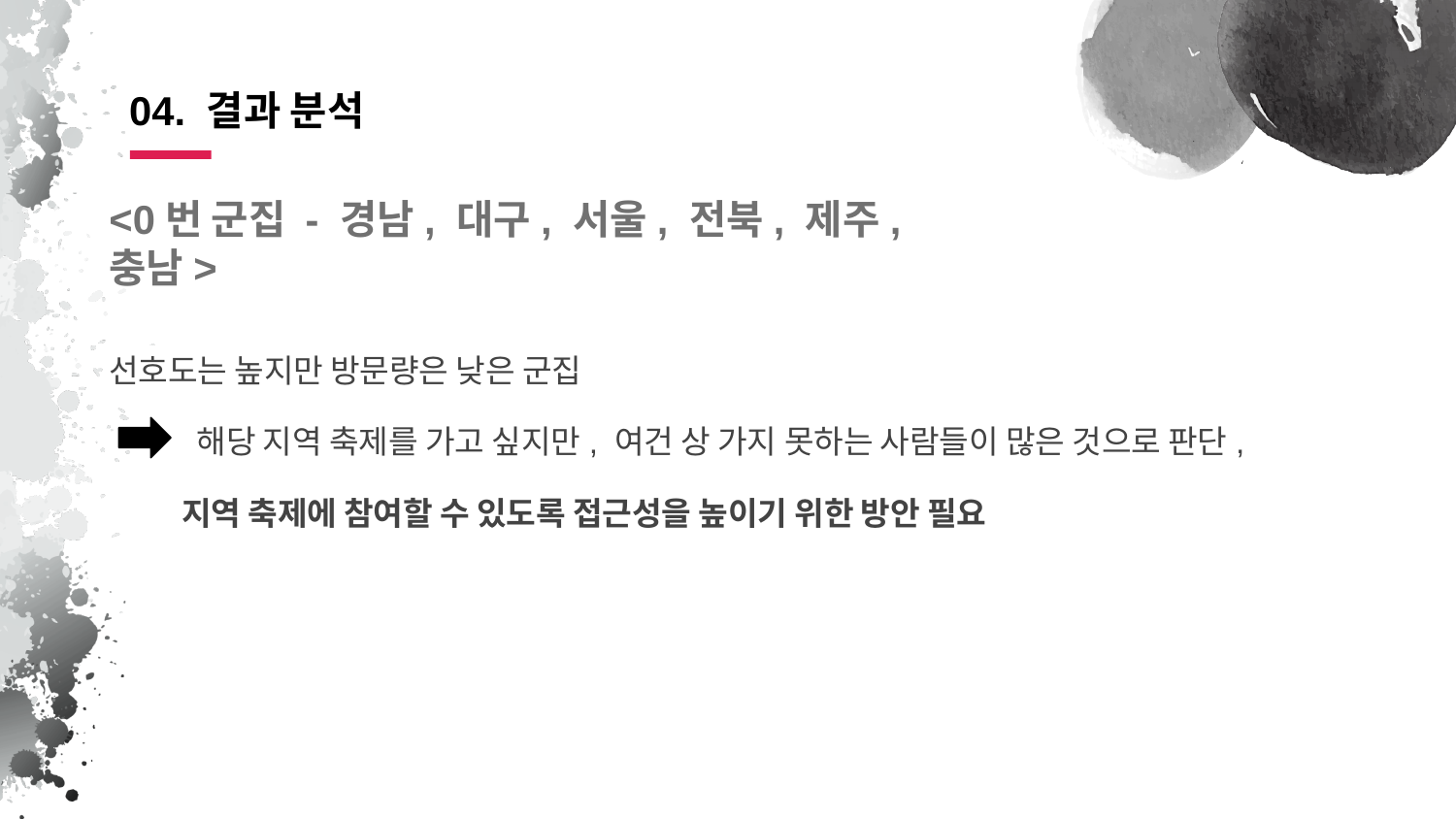

# 04. 결과 분석
<0번 군집 - 경남, 대구, 서울, 전북, 제주, 충남>
선호도는 높지만 방문량은 낮은 군집
 해당 지역 축제를 가고 싶지만, 여건 상 가지 못하는 사람들이 많은 것으로 판단,
지역 축제에 참여할 수 있도록 접근성을 높이기 위한 방안 필요